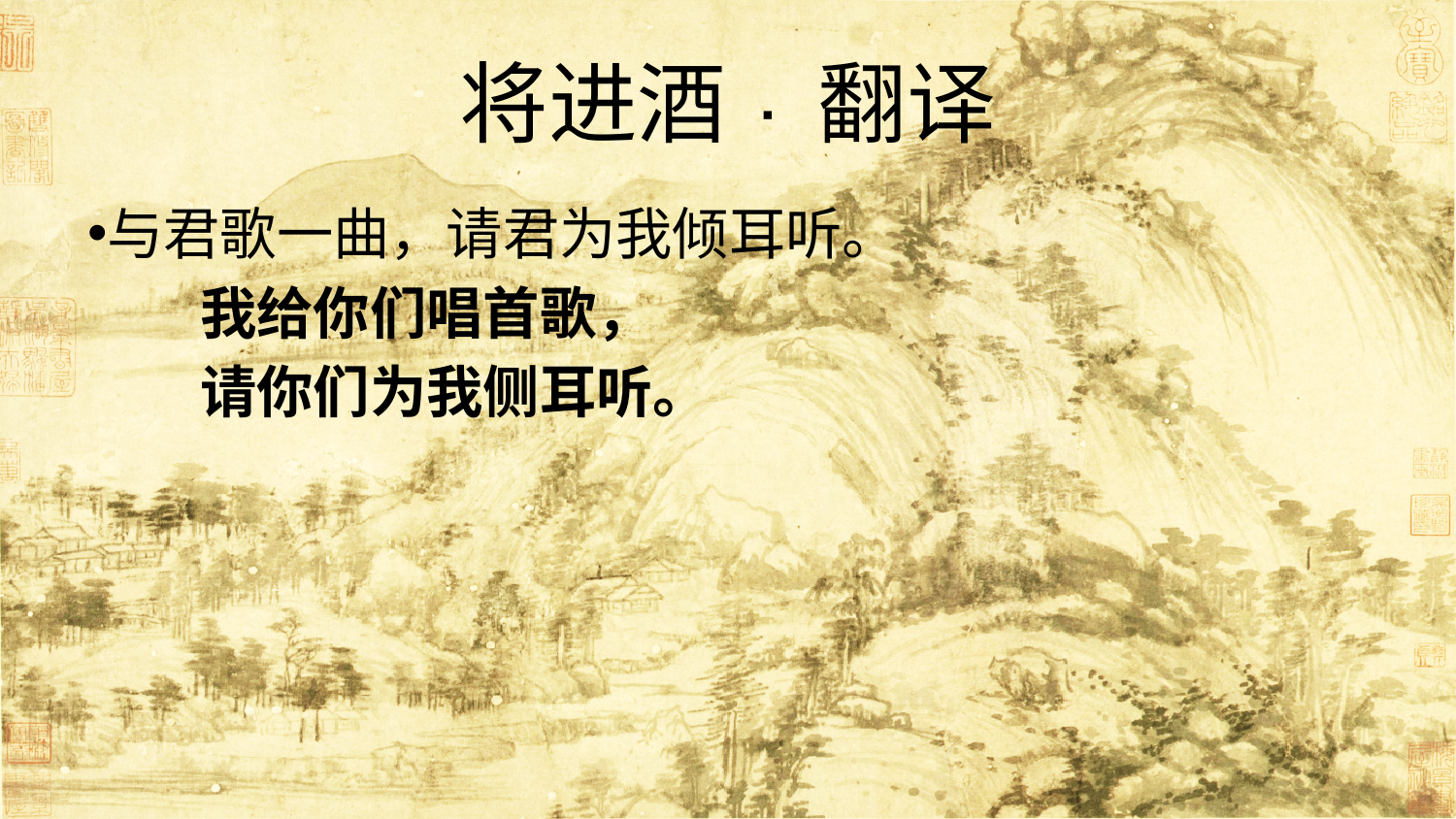

# 将进酒·翻译
与君歌一曲，请君为我倾耳听。
　　我给你们唱首歌，
　　请你们为我侧耳听。